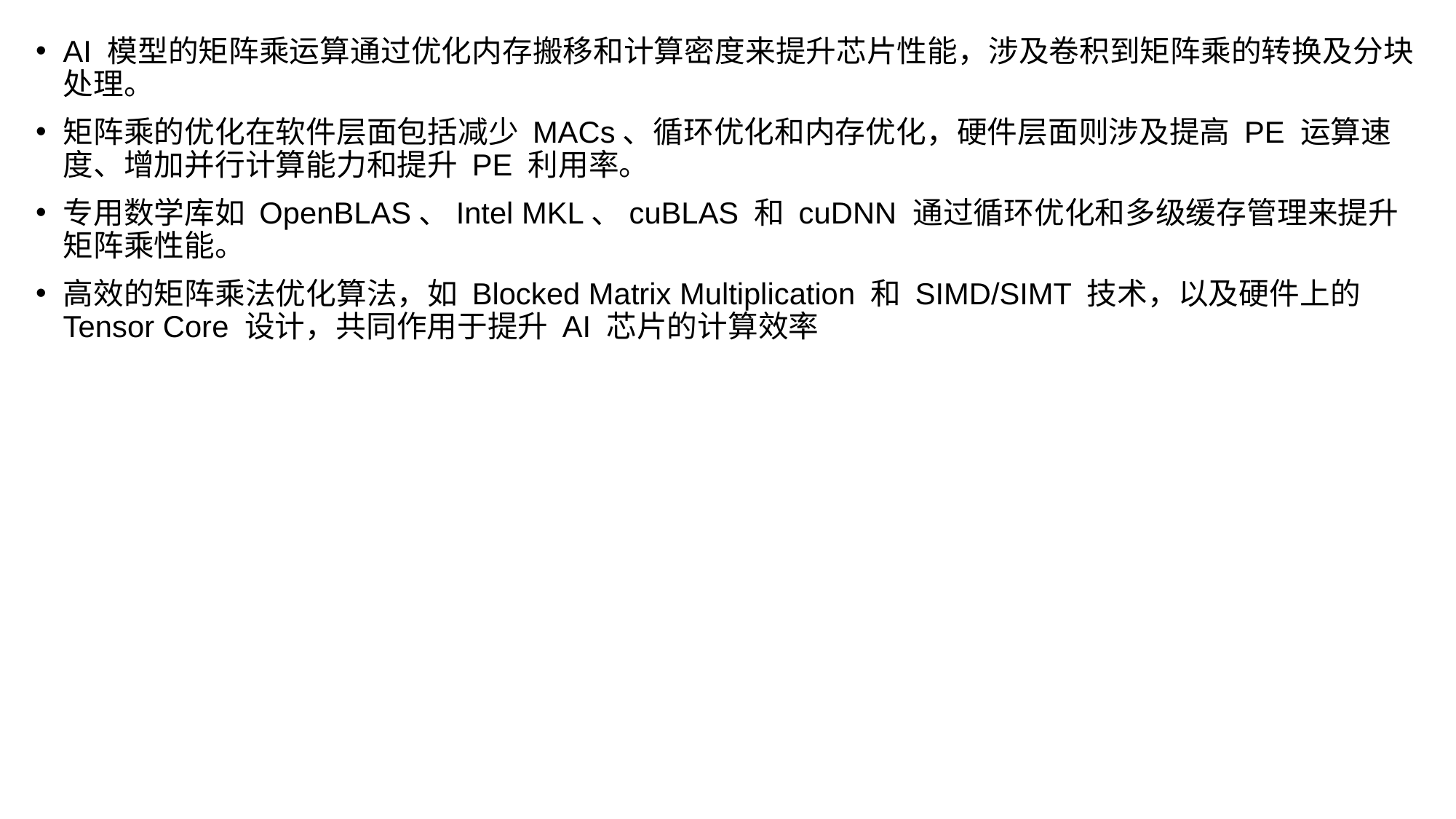

AI 模型的矩阵乘运算通过优化内存搬移和计算密度来提升芯片性能，涉及卷积到矩阵乘的转换及分块处理。
矩阵乘的优化在软件层面包括减少 MACs、循环优化和内存优化，硬件层面则涉及提高 PE 运算速度、增加并行计算能力和提升 PE 利用率。
专用数学库如 OpenBLAS、Intel MKL、cuBLAS 和 cuDNN 通过循环优化和多级缓存管理来提升矩阵乘性能。
高效的矩阵乘法优化算法，如 Blocked Matrix Multiplication 和 SIMD/SIMT 技术，以及硬件上的 Tensor Core 设计，共同作用于提升 AI 芯片的计算效率